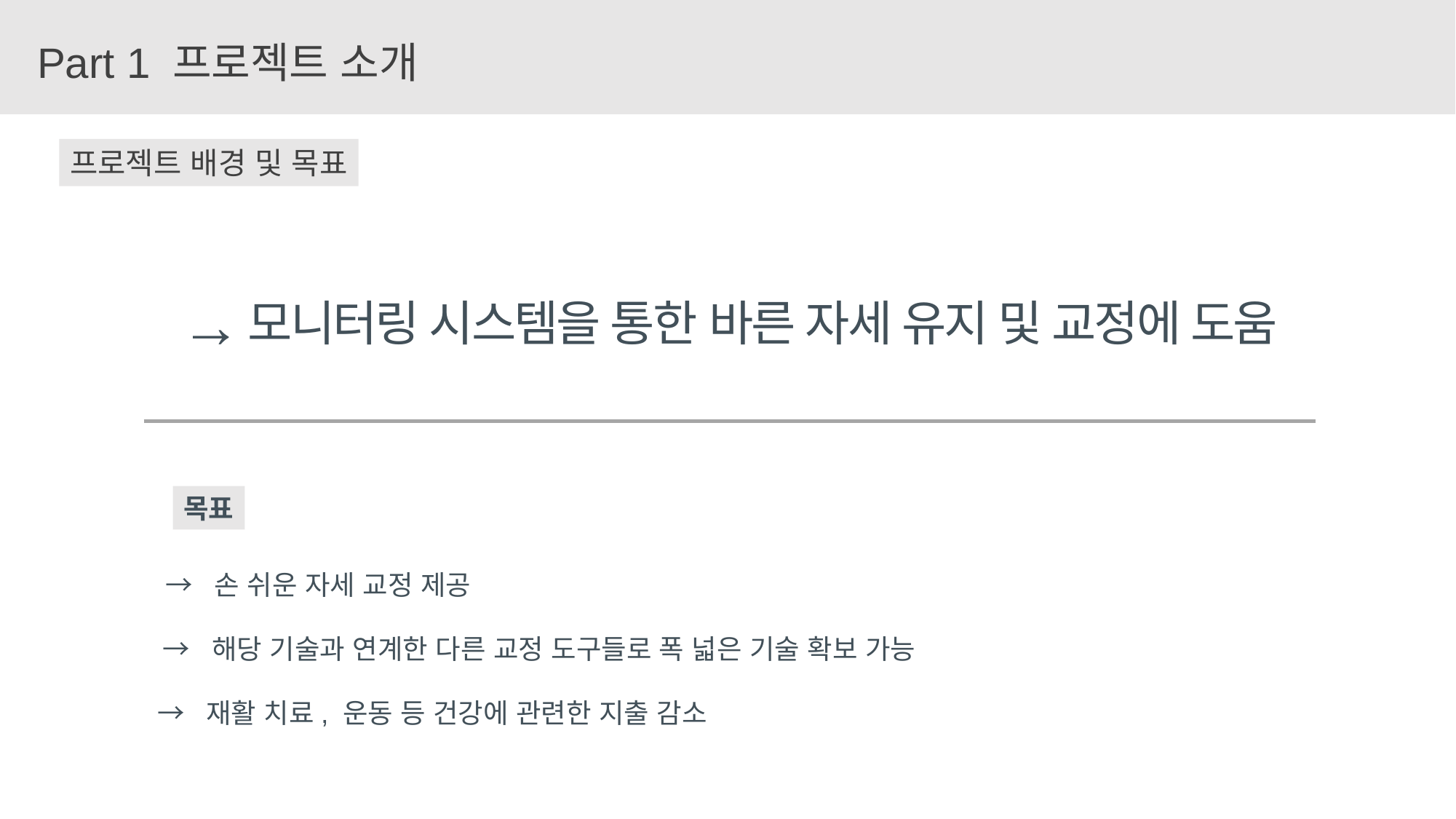

Part 1 프로젝트 소개
프로젝트 배경 및 목표
→
모니터링 시스템을 통한 바른 자세 유지 및 교정에 도움
목표
→  손 쉬운 자세 교정 제공
→  해당 기술과 연계한 다른 교정 도구들로 폭 넓은 기술 확보 가능
→  재활 치료, 운동 등 건강에 관련한 지출 감소